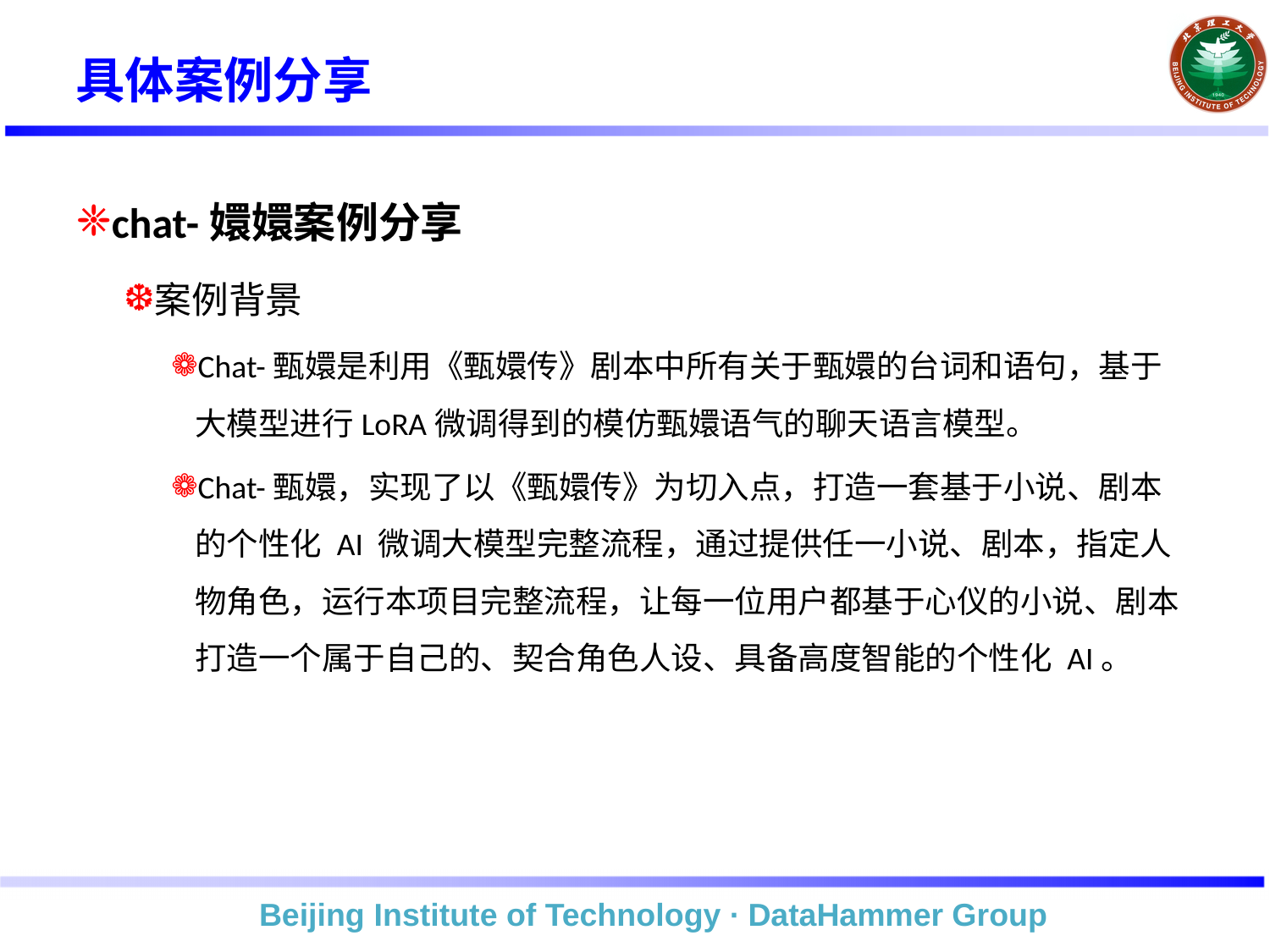

# 具体案例分享
chat-嬛嬛案例分享
案例背景
Chat-甄嬛是利用《甄嬛传》剧本中所有关于甄嬛的台词和语句，基于大模型进行LoRA微调得到的模仿甄嬛语气的聊天语言模型。
Chat-甄嬛，实现了以《甄嬛传》为切入点，打造一套基于小说、剧本的个性化 AI 微调大模型完整流程，通过提供任一小说、剧本，指定人物角色，运行本项目完整流程，让每一位用户都基于心仪的小说、剧本打造一个属于自己的、契合角色人设、具备高度智能的个性化 AI。